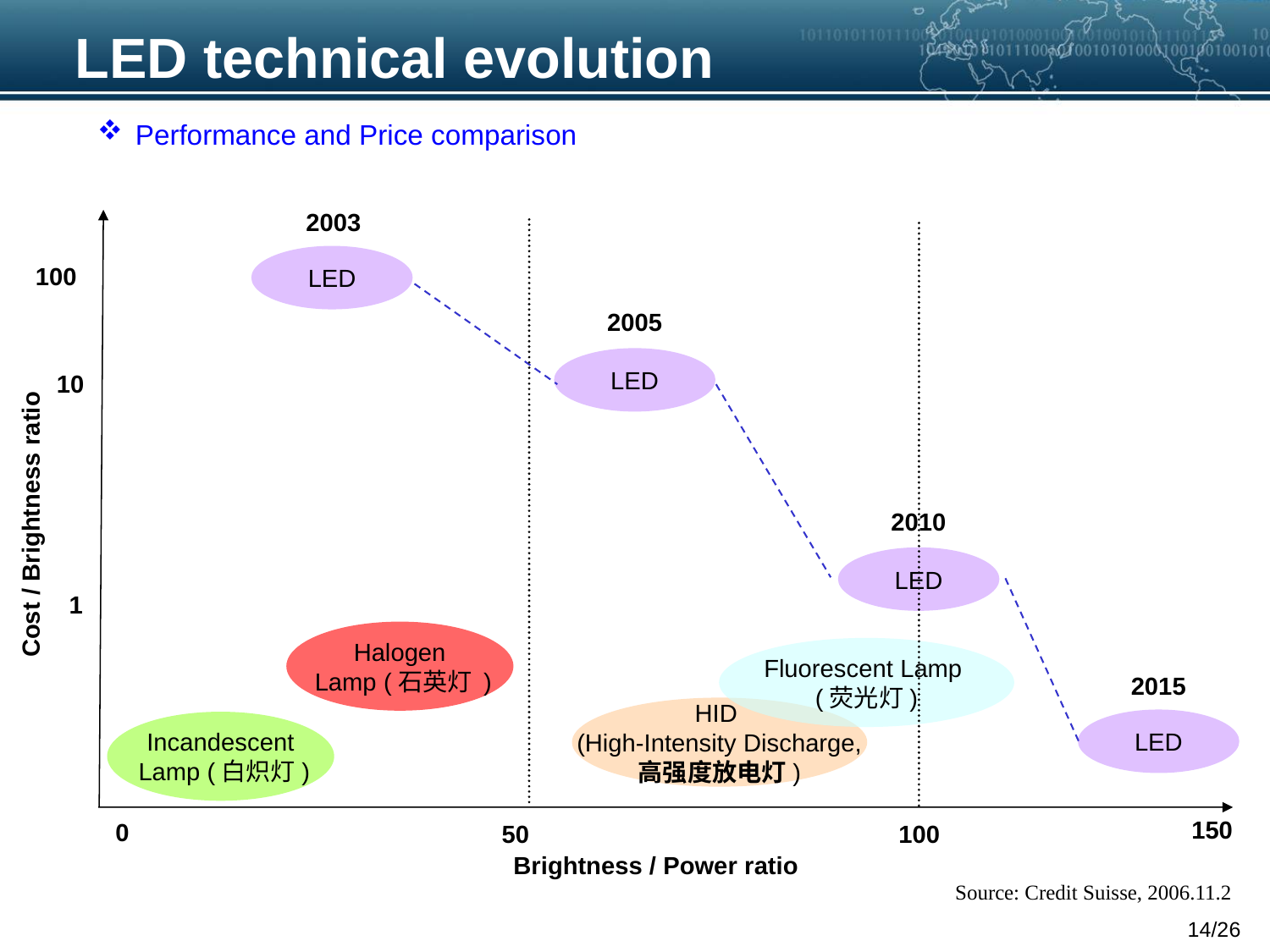

# LED technical evolution
 Performance and Price comparison
2003

50

100
LED
100

2005
LED
10

2010
Cost / Brightness ratio
LED

1
Halogen
 Lamp (石英灯 )
Fluorescent Lamp
(荧光灯)
2015
HID
(High-Intensity Discharge,
高强度放电灯)
LED
Incandescent
 Lamp (白炽灯)

150
0
Brightness / Power ratio
Source: Credit Suisse, 2006.11.2